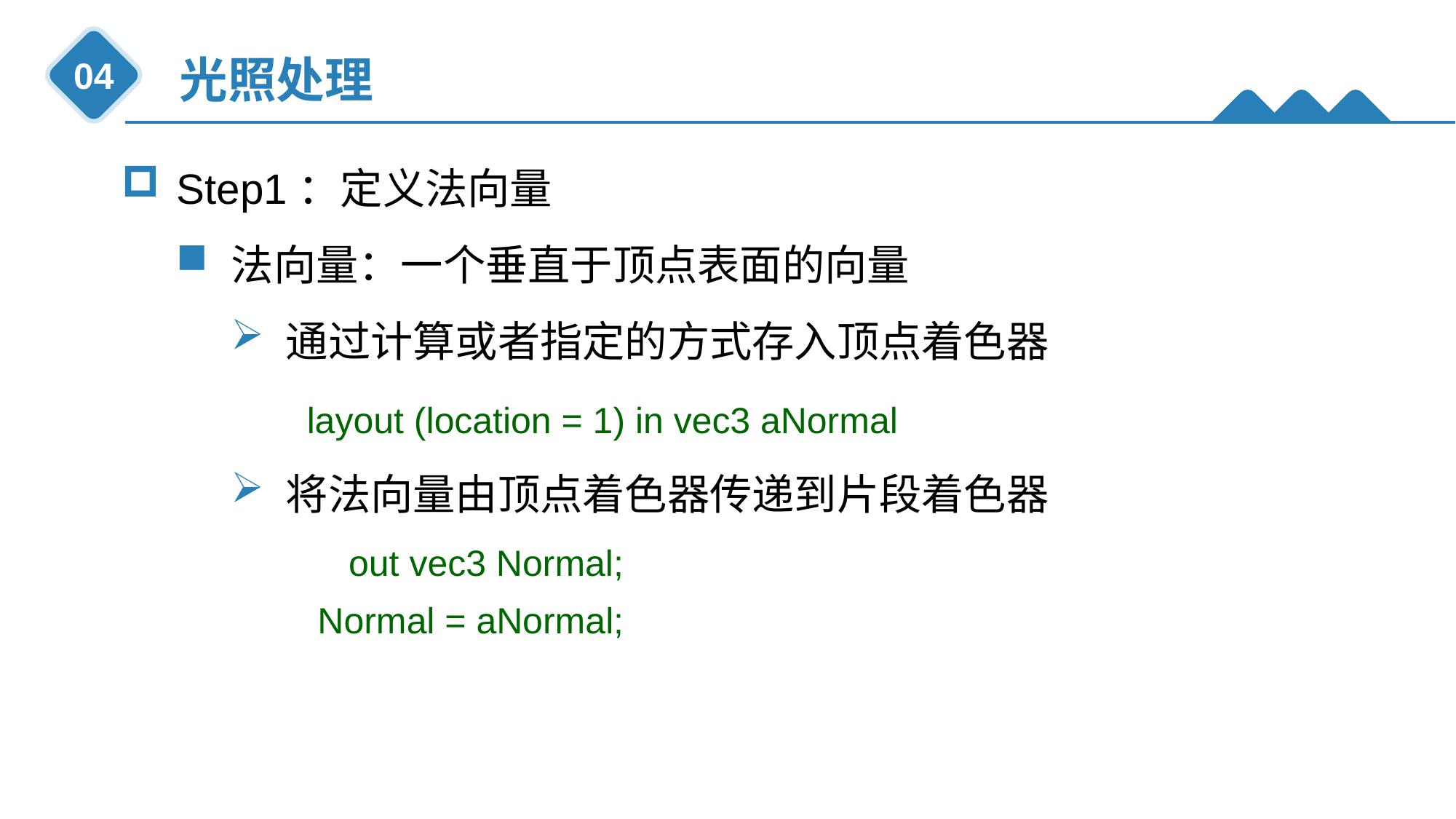

光照处理
04

Step1：定义法向量
法向量：一个垂直于顶点表面的向量
通过计算或者指定的方式存入顶点着色器
           layout (location = 1) in vec3 aNormal
将法向量由顶点着色器传递到片段着色器
                   out vec3 Normal;
                   Normal = aNormal;